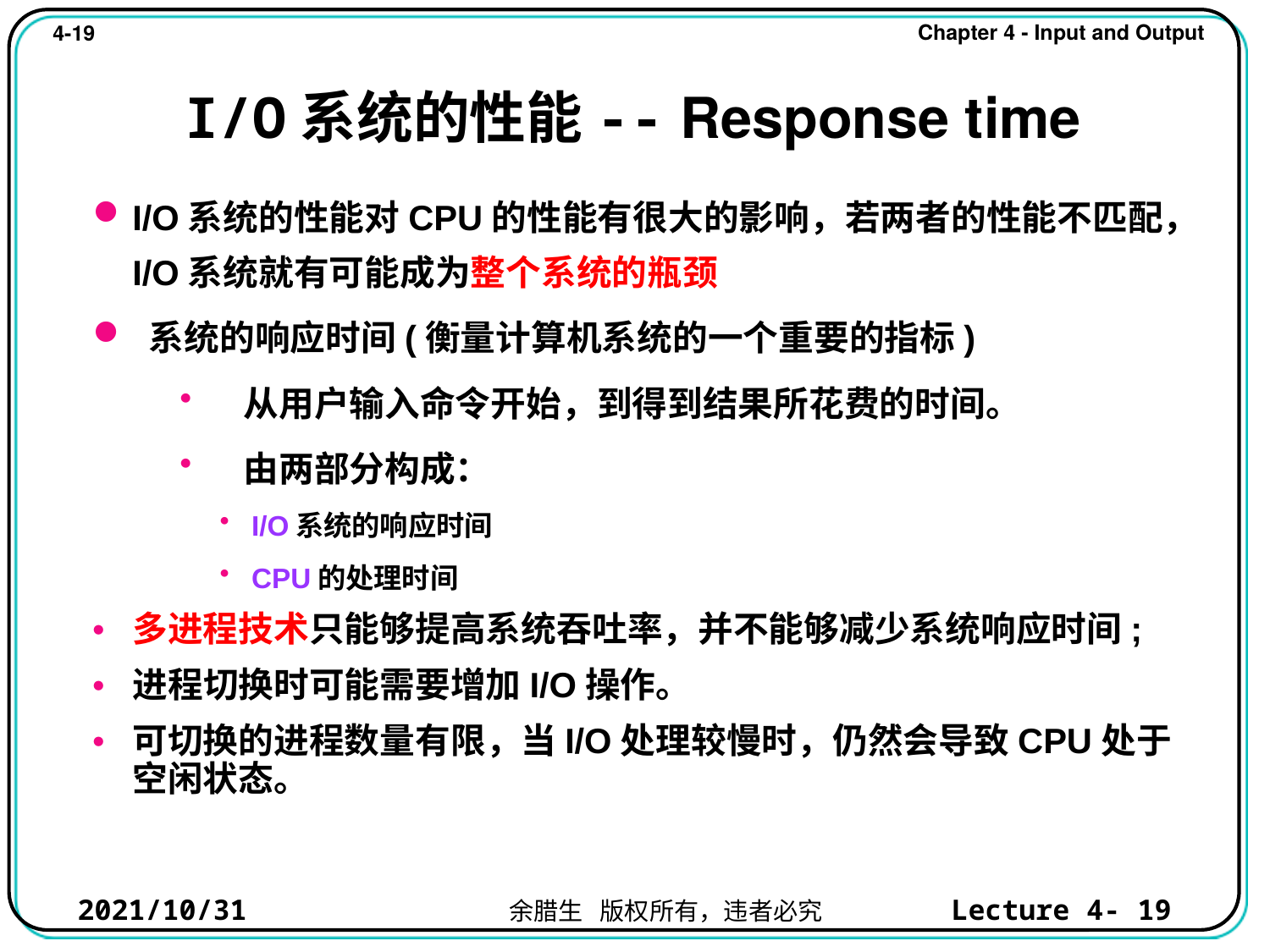

# I/O系统的性能-- Response time
I/O系统的性能对CPU的性能有很大的影响，若两者的性能不匹配，I/O系统就有可能成为整个系统的瓶颈
 系统的响应时间(衡量计算机系统的一个重要的指标)
从用户输入命令开始，到得到结果所花费的时间。
由两部分构成：
I/O系统的响应时间
CPU的处理时间
多进程技术只能够提高系统吞吐率，并不能够减少系统响应时间;
进程切换时可能需要增加I/O操作。
可切换的进程数量有限，当I/O处理较慢时，仍然会导致CPU处于空闲状态。

2021/10/31
Lecture 4- 19